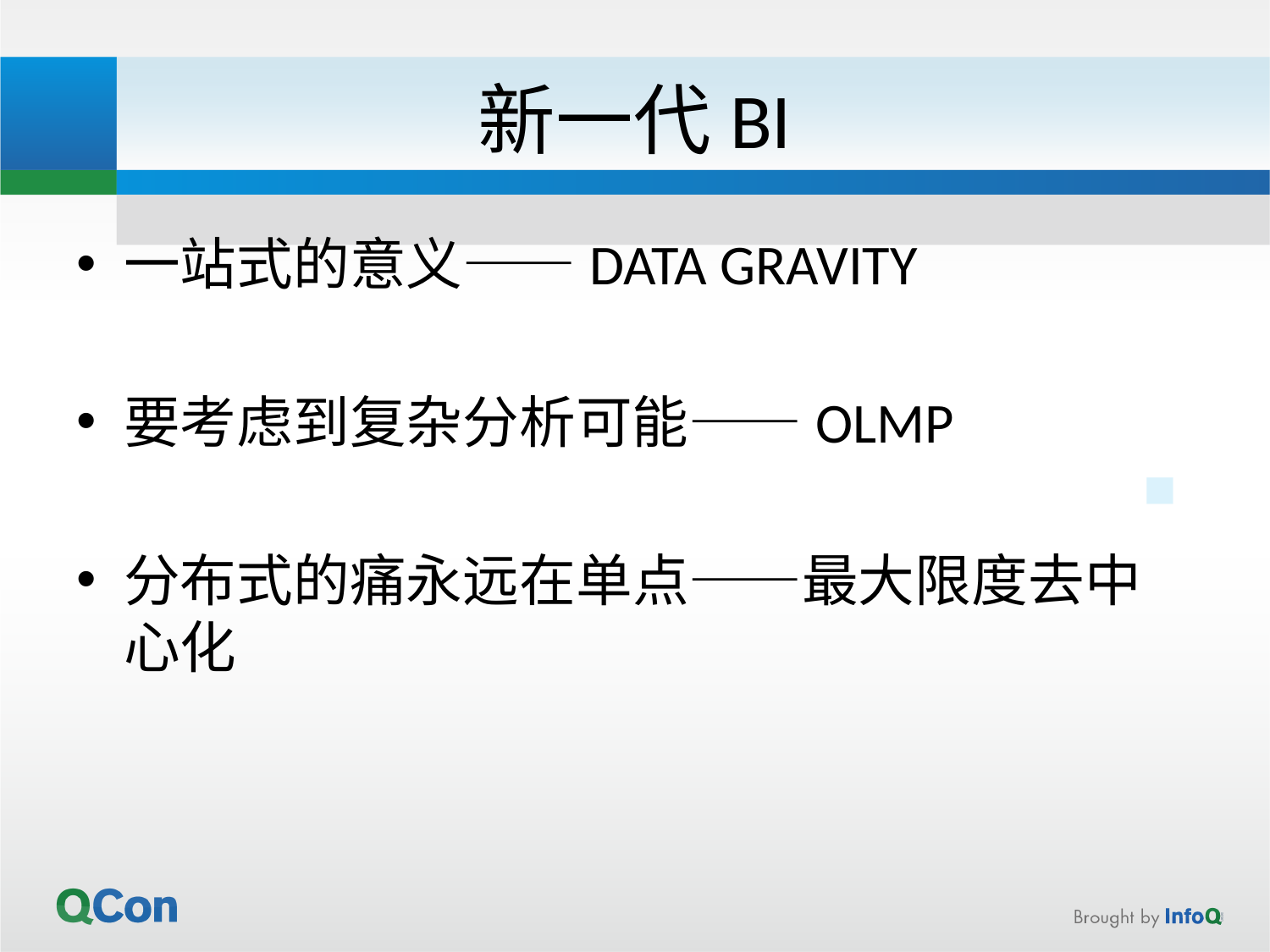

# 新一代BI
一站式的意义——DATA GRAVITY

要考虑到复杂分析可能——OLMP

分布式的痛永远在单点——最大限度去中心化